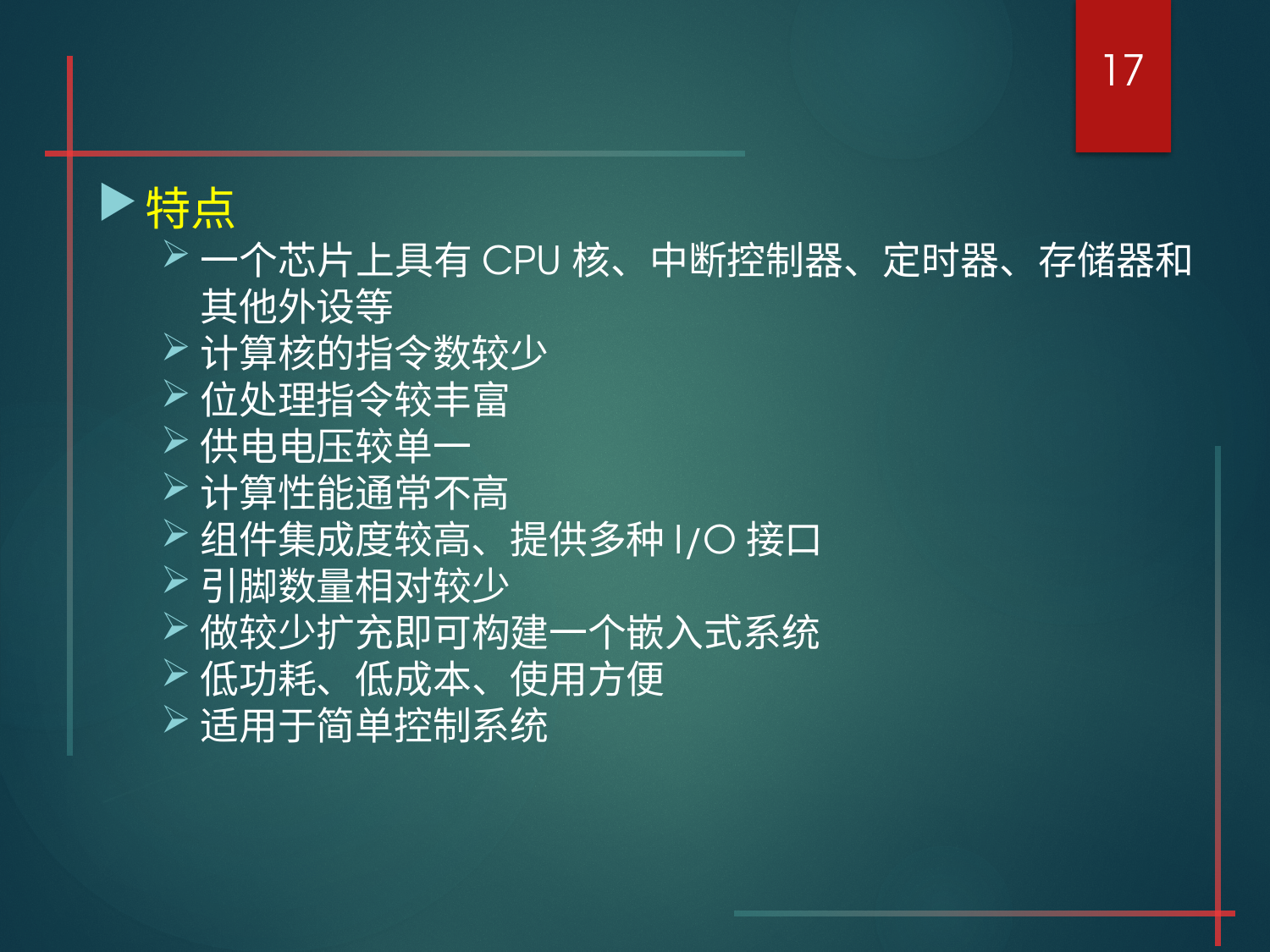

17
特点
一个芯片上具有CPU核、中断控制器、定时器、存储器和其他外设等
计算核的指令数较少
位处理指令较丰富
供电电压较单一
计算性能通常不高
组件集成度较高、提供多种I/O接口
引脚数量相对较少
做较少扩充即可构建一个嵌入式系统
低功耗、低成本、使用方便
适用于简单控制系统